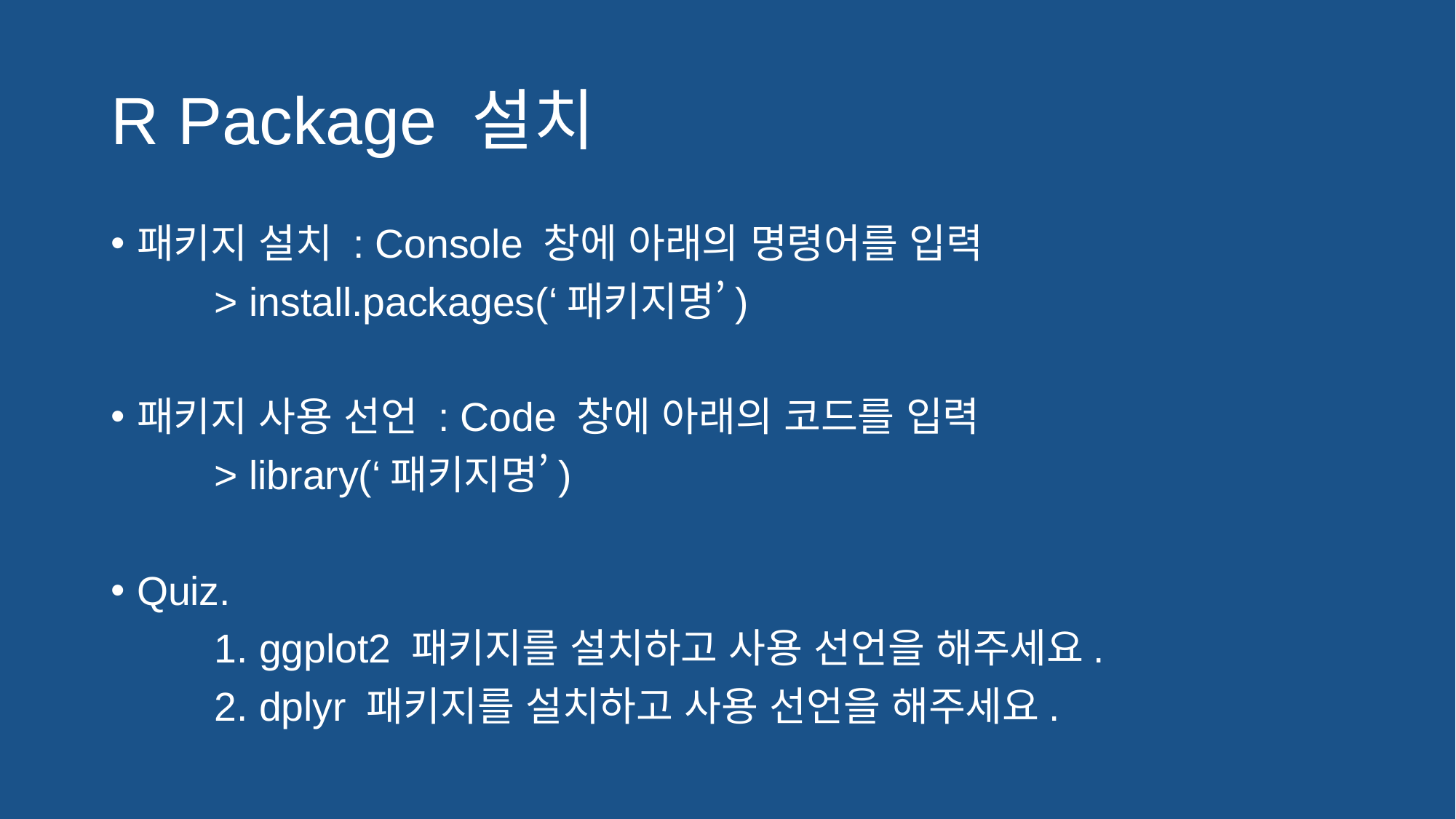

# R Package 설치
패키지 설치 : Console 창에 아래의 명령어를 입력
	> install.packages(‘패키지명’)

패키지 사용 선언 : Code 창에 아래의 코드를 입력
	> library(‘패키지명’)

Quiz.
	1. ggplot2 패키지를 설치하고 사용 선언을 해주세요.
	2. dplyr 패키지를 설치하고 사용 선언을 해주세요.